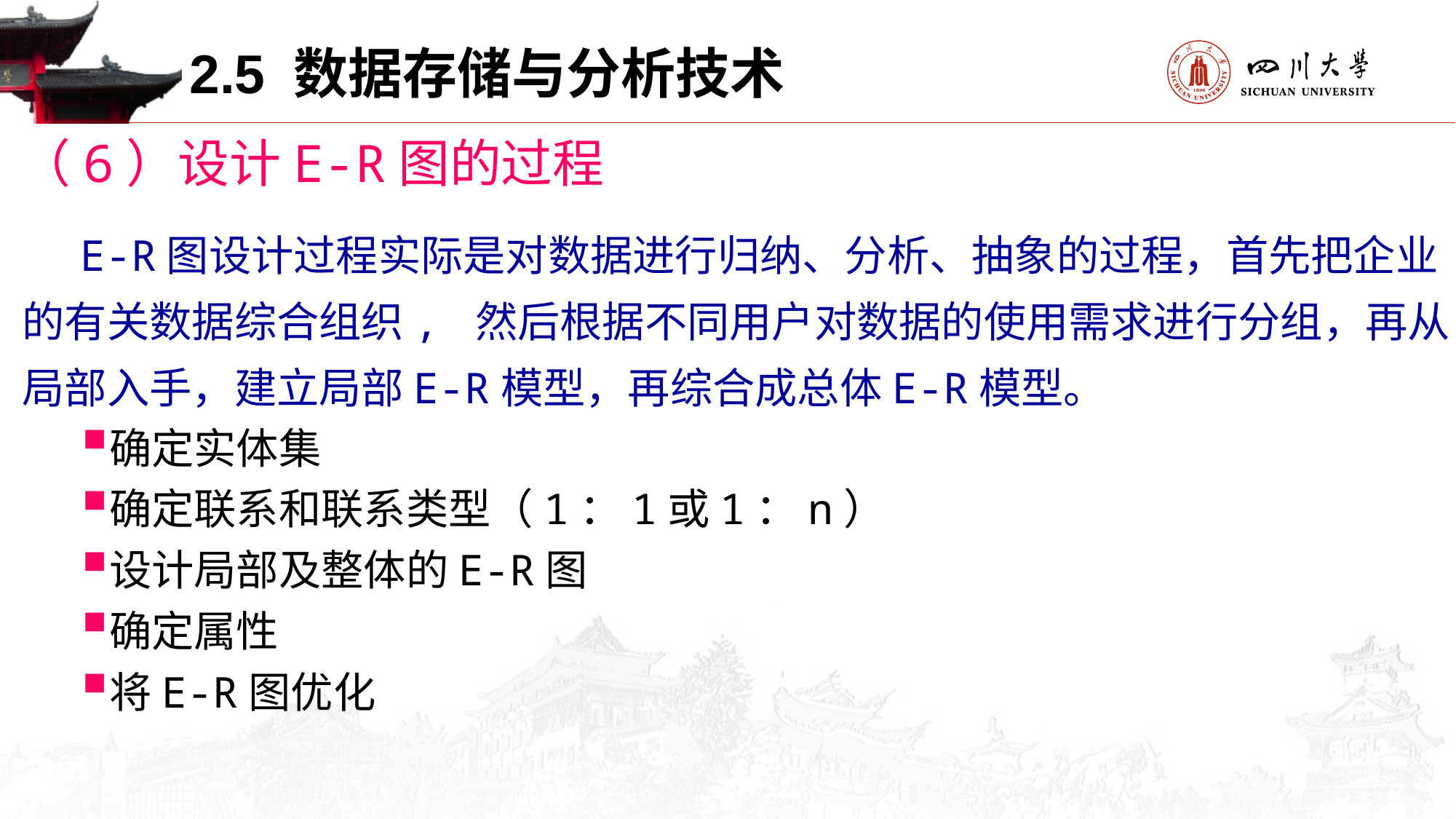

2.5 数据存储与分析技术

（6）设计E-R图的过程
E-R图设计过程实际是对数据进行归纳、分析、抽象的过程，首先把企业的有关数据综合组织, 然后根据不同用户对数据的使用需求进行分组，再从局部入手，建立局部E-R模型，再综合成总体E-R模型。
确定实体集
确定联系和联系类型（1：1或1：n）
设计局部及整体的E-R图
确定属性
将E-R图优化